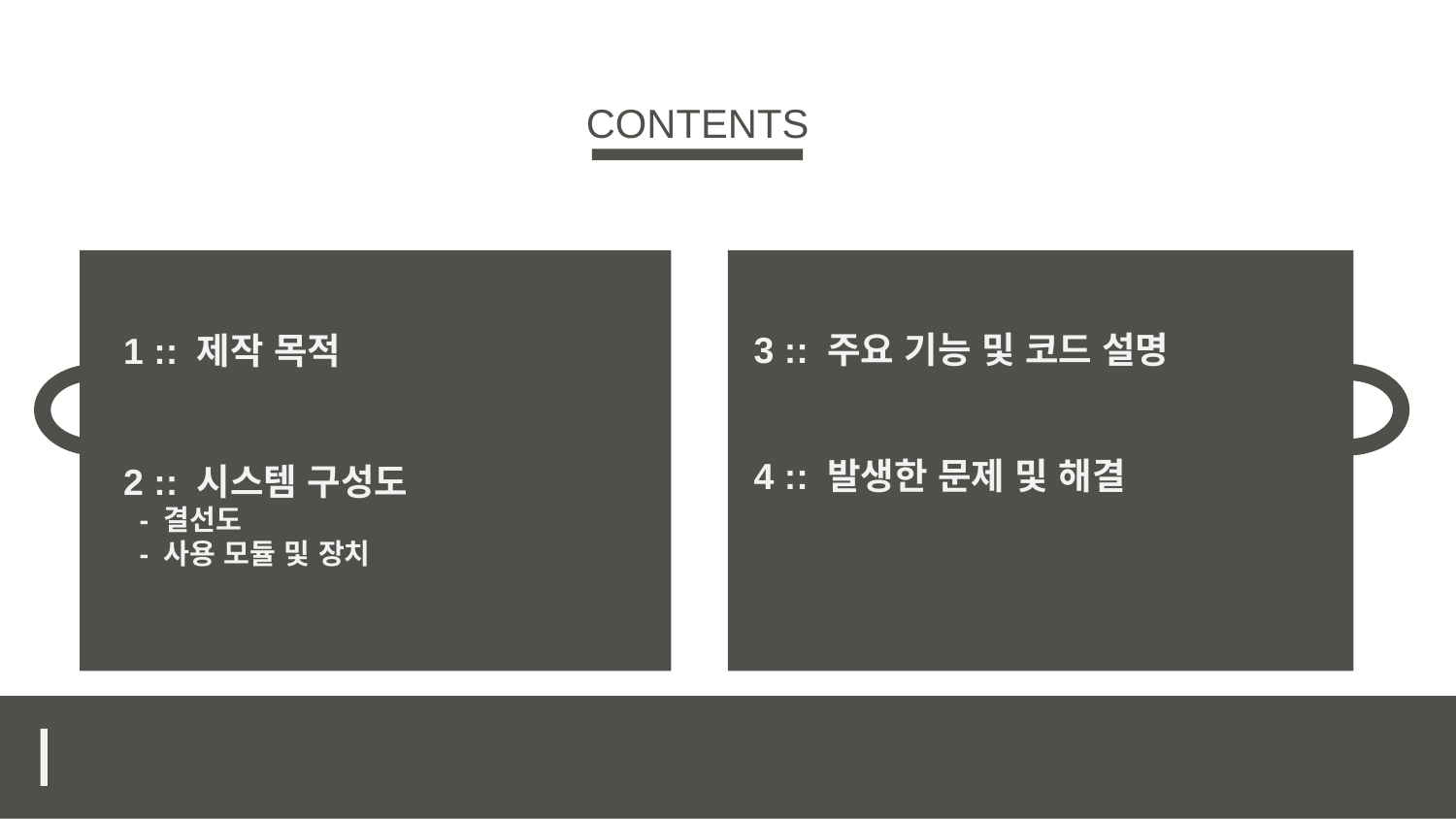

CONTENTS

3 :: 주요 기능 및 코드 설명

4 :: 발생한 문제 및 해결

1 :: 제작 목적

2 :: 시스템 구성도
  - 결선도
  - 사용 모듈 및 장치